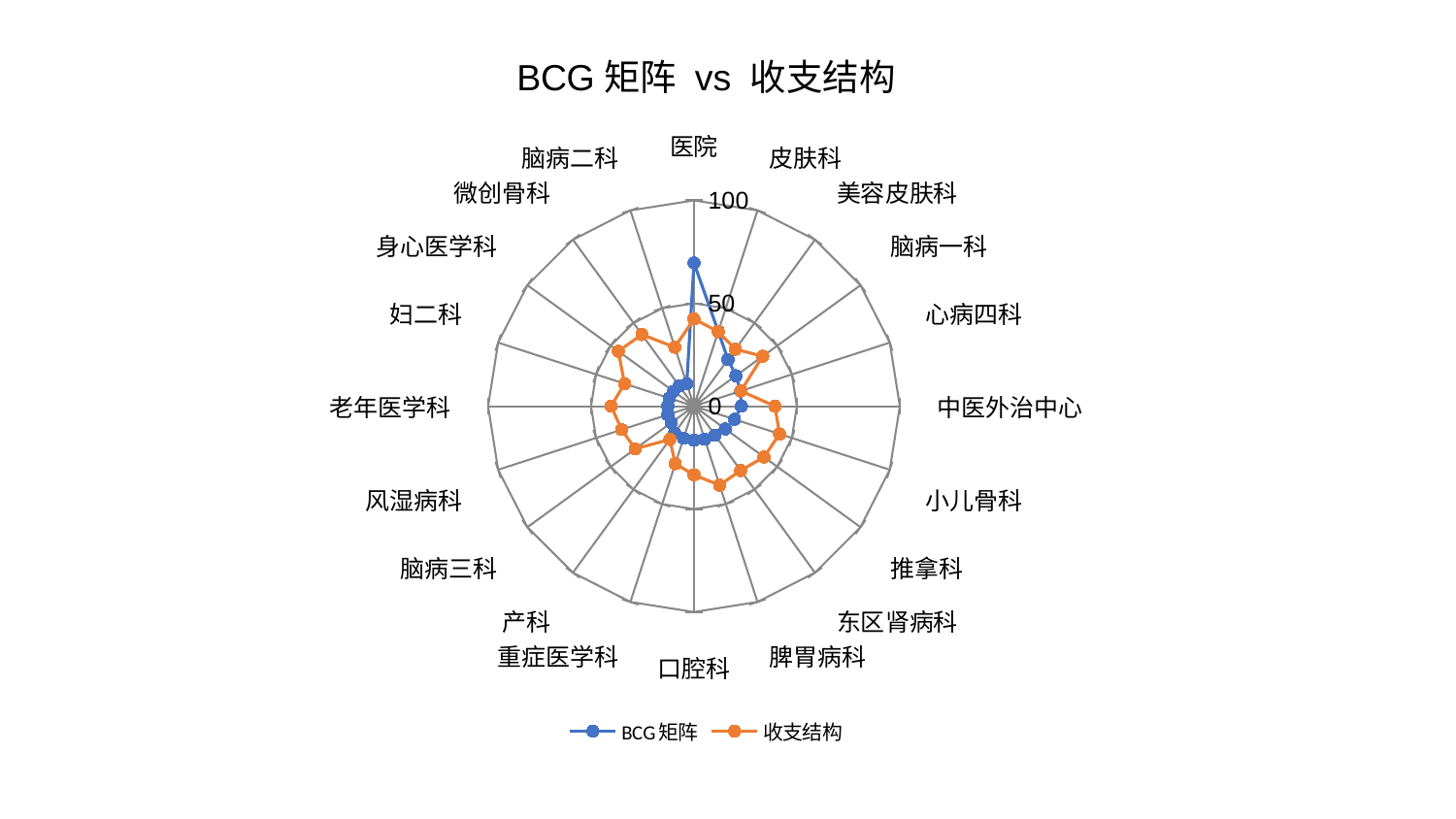

### Chart: BCG矩阵 vs 收支结构

| Category | BCG矩阵 | 收支结构 |
|---|---|---|
| 医院 | 69.58310347946944 | 42.40314211764804 |
| 皮肤科 | 38.2013523061798 | 38.092164051237255 |
| 美容皮肤科 | 28.12475777463405 | 34.22771788390279 |
| 脑病一科 | 25.21997983206251 | 41.30229258467876 |
| 心病四科 | 23.799894053051265 | 23.958348304726986 |
| 中医外治中心 | 23.046771515544297 | 39.32501184689896 |
| 小儿骨科 | 20.70724899794976 | 43.71910785580761 |
| 推拿科 | 18.83736658682013 | 42.086565770835215 |
| 东区肾病科 | 17.31886415456539 | 38.64151859455888 |
| 脾胃病科 | 16.86398599474045 | 40.35559572378647 |
| 口腔科 | 16.519210777592736 | 33.3988159610006 |
| 重症医学科 | 16.374669931589537 | 29.40191603544622 |
| 产科 | 15.941122256457627 | 19.96742532058954 |
| 脑病三科 | 13.586693581564926 | 35.30298015046244 |
| 风湿病科 | 13.408701587378255 | 36.925653553831374 |
| 老年医学科 | 12.697319051148249 | 40.24453121916466 |
| 妇二科 | 12.67332923582121 | 35.44579860975525 |
| 身心医学科 | 12.31827652925058 | 45.436085300332486 |
| 微创骨科 | 12.158545902525459 | 43.02963705435107 |
| 脑病二科 | 11.410423775125997 | 30.121836441693883 |
76